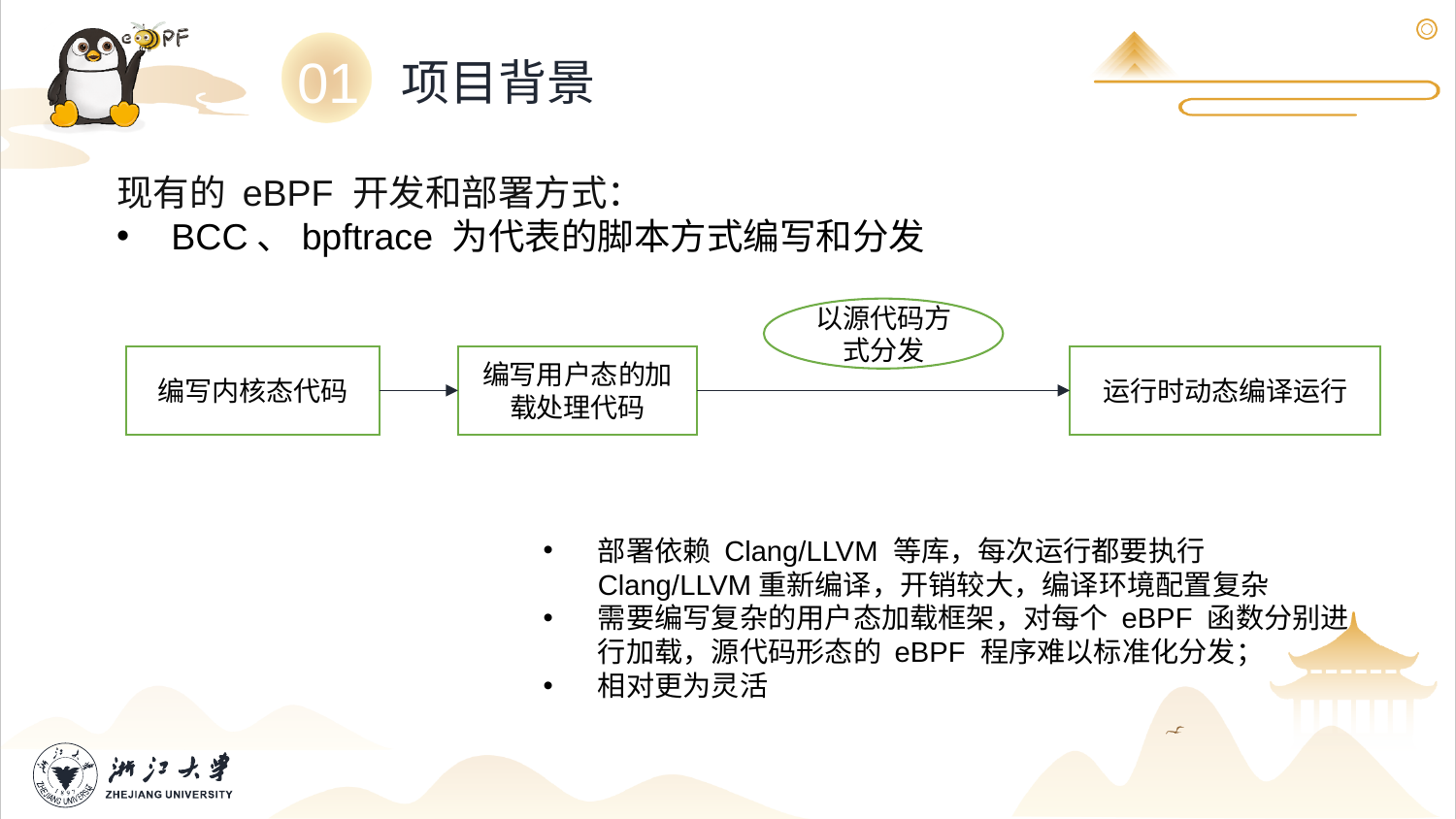

01
项目背景
现有的 eBPF 开发和部署方式：
BCC、bpftrace 为代表的脚本方式编写和分发
以源代码方式分发
编写内核态代码
编写用户态的加载处理代码
运行时动态编译运行
部署依赖 Clang/LLVM 等库，每次运行都要执行 Clang/LLVM重新编译，开销较大，编译环境配置复杂
需要编写复杂的用户态加载框架，对每个 eBPF 函数分别进行加载，源代码形态的 eBPF 程序难以标准化分发；
相对更为灵活
6